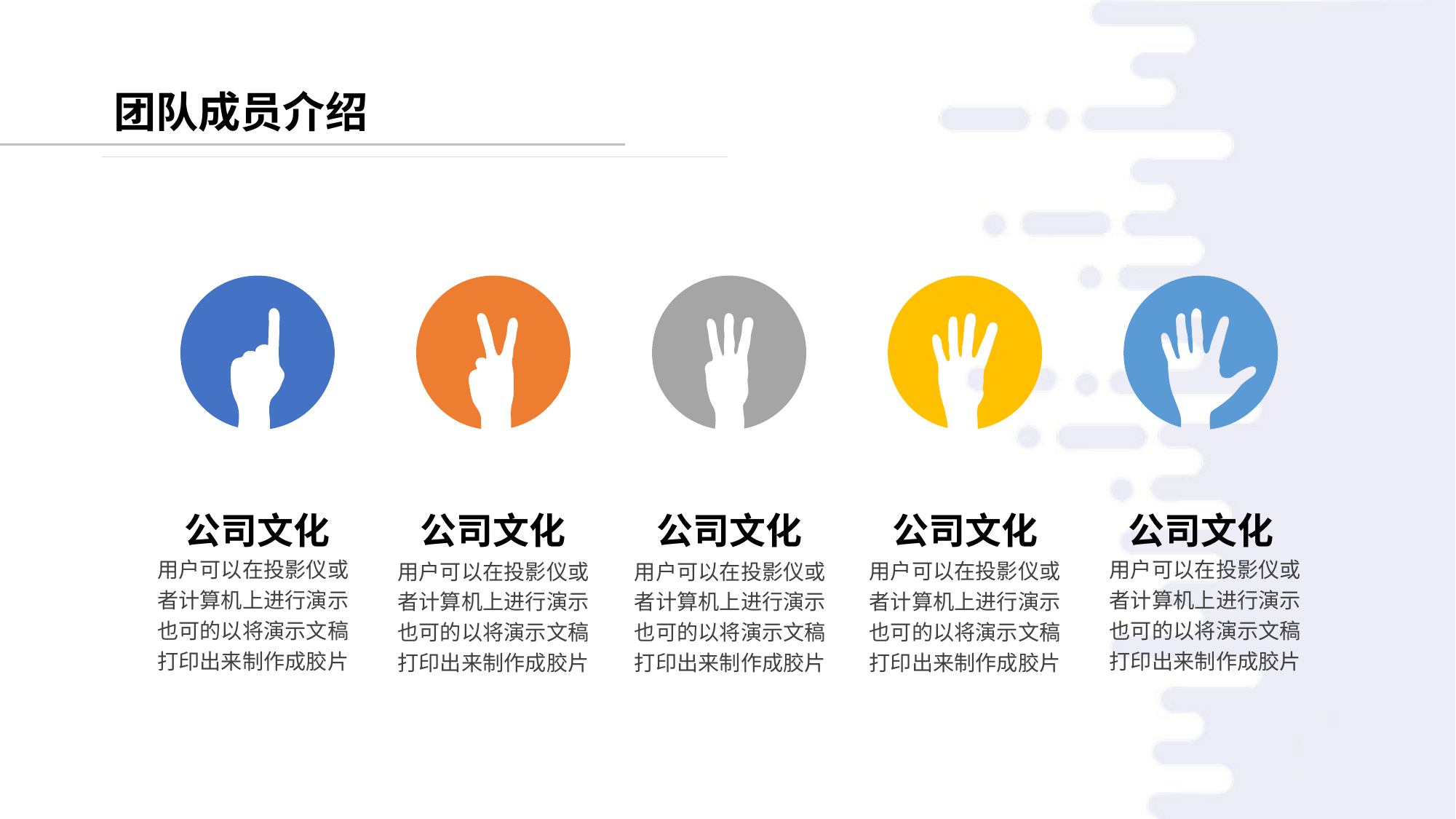

团队成员介绍

公司文化
用户可以在投影仪或者计算机上进行演示也可的以将演示文稿打印出来制作成胶片
公司文化
用户可以在投影仪或者计算机上进行演示也可的以将演示文稿打印出来制作成胶片
公司文化
用户可以在投影仪或者计算机上进行演示也可的以将演示文稿打印出来制作成胶片
公司文化
用户可以在投影仪或者计算机上进行演示也可的以将演示文稿打印出来制作成胶片
公司文化
用户可以在投影仪或者计算机上进行演示也可的以将演示文稿打印出来制作成胶片